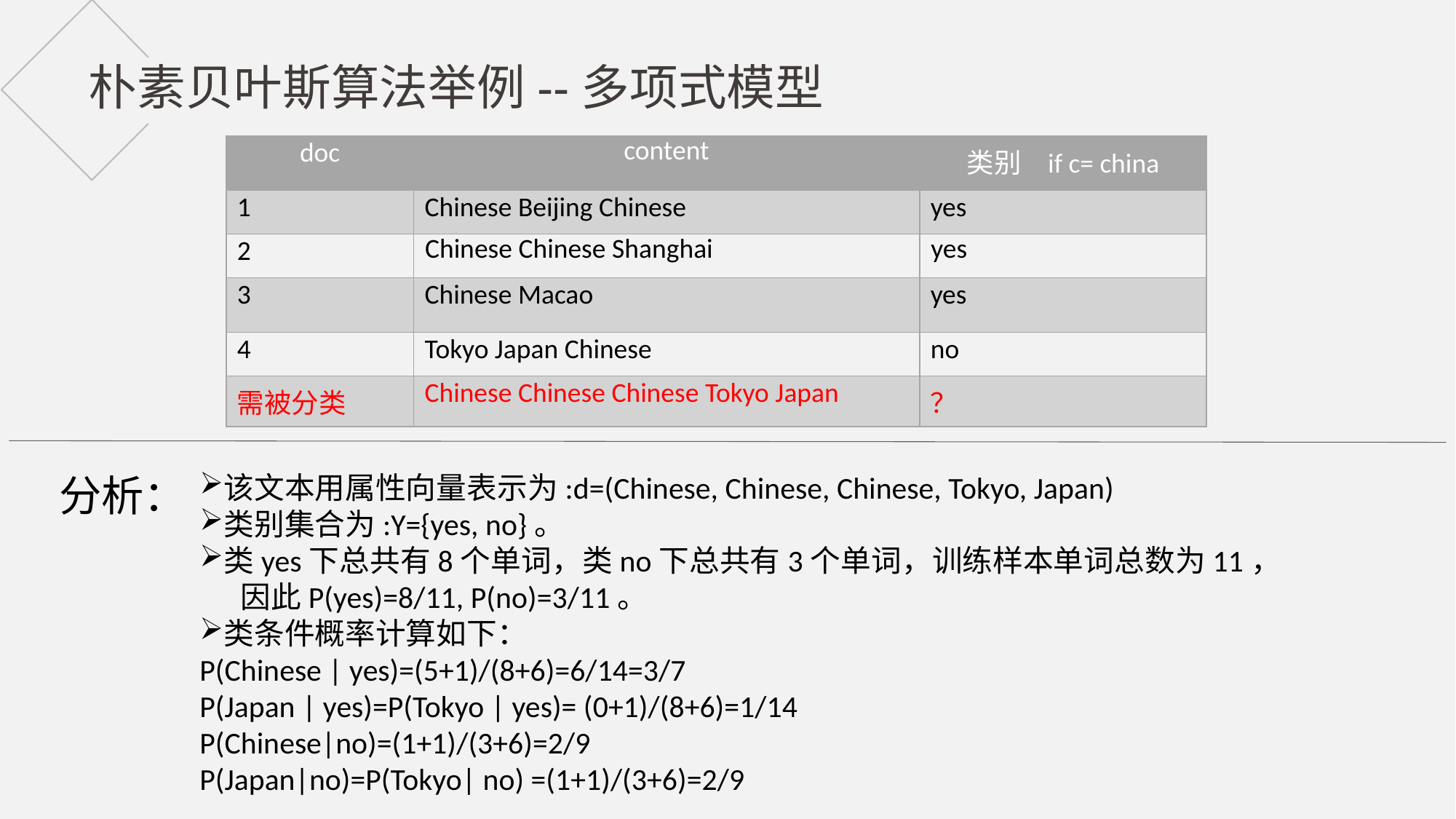

朴素贝叶斯算法举例--多项式模型

| doc | content | 类别 if c= china |
| --- | --- | --- |
| 1 | Chinese Beijing Chinese | yes |
| 2 | Chinese Chinese Shanghai | yes |
| 3 | Chinese Macao | yes |
| 4 | Tokyo Japan Chinese | no |
| 需被分类 | Chinese Chinese Chinese Tokyo Japan | ？ |
该文本用属性向量表示为:d=(Chinese, Chinese, Chinese, Tokyo, Japan)
类别集合为:Y={yes, no}。
类yes下总共有8个单词，类no下总共有3个单词，训练样本单词总数为11，
     因此P(yes)=8/11, P(no)=3/11。
类条件概率计算如下：
P(Chinese | yes)=(5+1)/(8+6)=6/14=3/7
P(Japan | yes)=P(Tokyo | yes)= (0+1)/(8+6)=1/14
P(Chinese|no)=(1+1)/(3+6)=2/9
P(Japan|no)=P(Tokyo| no) =(1+1)/(3+6)=2/9
分析：